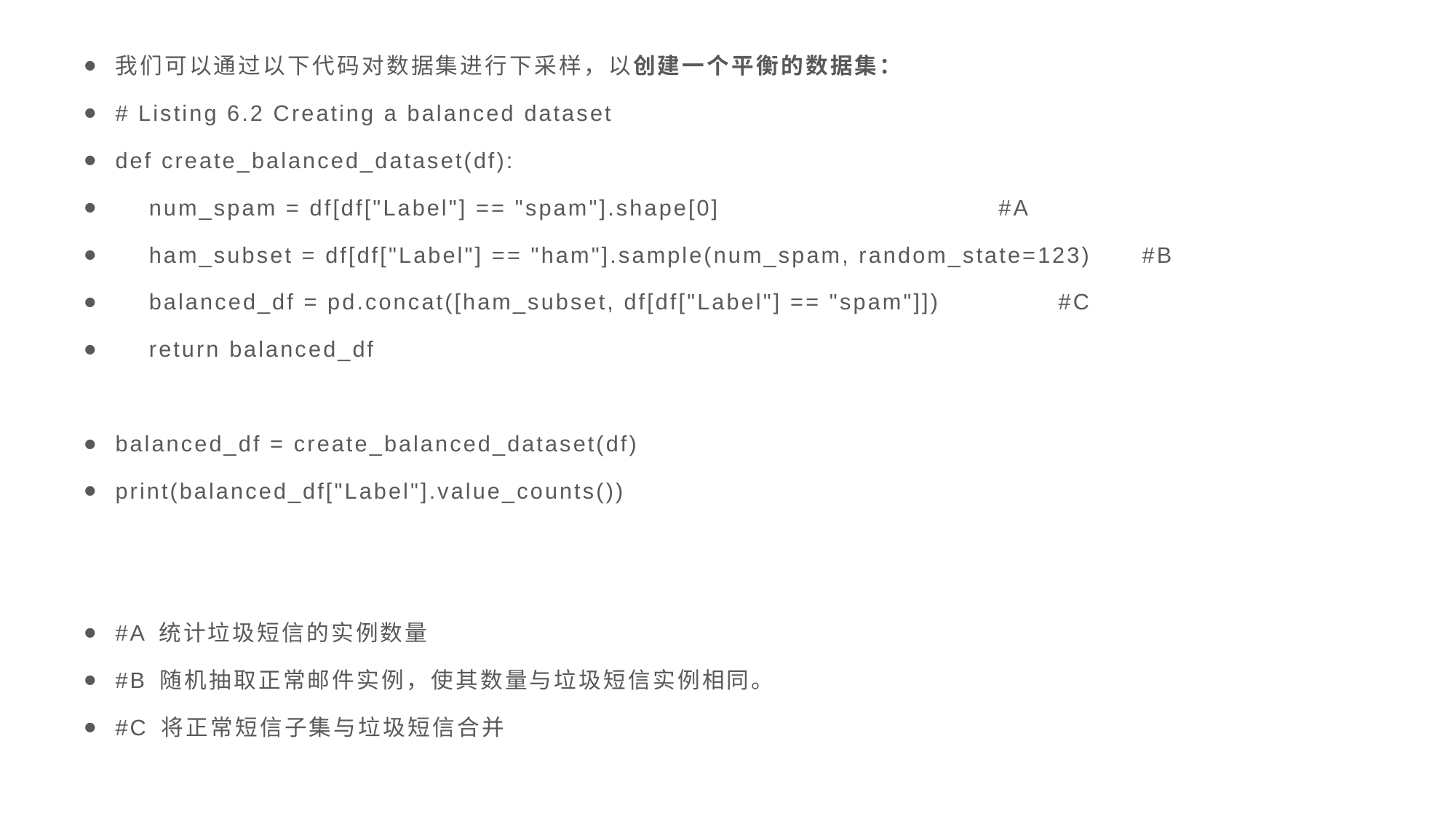

我们可以通过以下代码对数据集进行下采样，以创建一个平衡的数据集：
# Listing 6.2 Creating a balanced dataset
def create_balanced_dataset(df):
    num_spam = df[df["Label"] == "spam"].shape[0]                                 #A
    ham_subset = df[df["Label"] == "ham"].sample(num_spam, random_state=123)      #B
    balanced_df = pd.concat([ham_subset, df[df["Label"] == "spam"]])              #C
    return balanced_df

balanced_df = create_balanced_dataset(df)
print(balanced_df["Label"].value_counts())

#A 统计垃圾短信的实例数量
#B 随机抽取正常邮件实例，使其数量与垃圾短信实例相同。
#C 将正常短信子集与垃圾短信合并